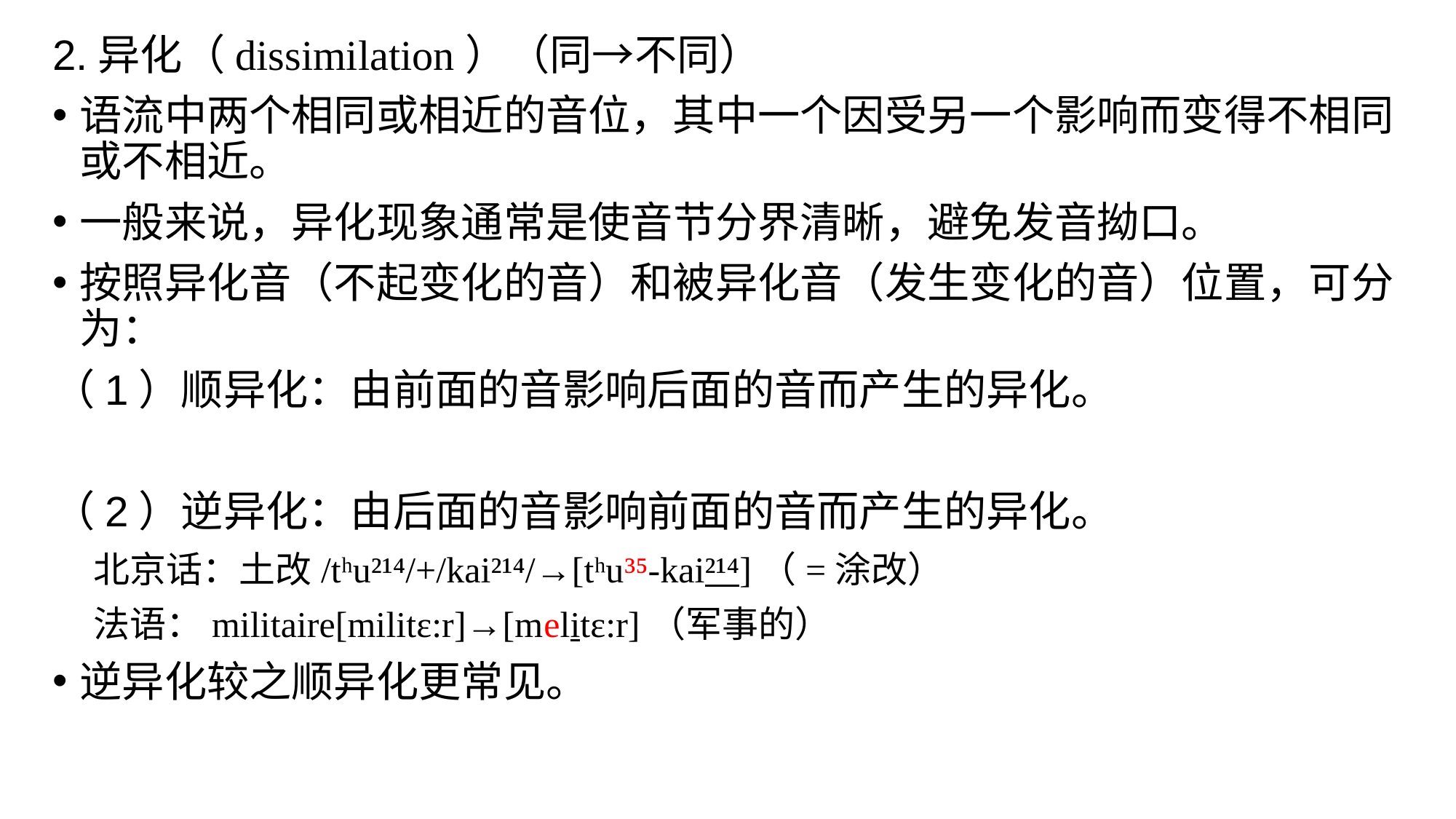

2.异化（dissimilation）（同→不同）
语流中两个相同或相近的音位，其中一个因受另一个影响而变得不相同或不相近。
一般来说，异化现象通常是使音节分界清晰，避免发音拗口。
按照异化音（不起变化的音）和被异化音（发生变化的音）位置，可分为：
（1）顺异化：由前面的音影响后面的音而产生的异化。

（2）逆异化：由后面的音影响前面的音而产生的异化。
    北京话：土改/tʰu²¹⁴/+/kai²¹⁴/→[tʰu³⁵-kai²¹⁴]（=涂改）
    法语：militaire[militɛ:r]→[melitɛ:r]（军事的）
逆异化较之顺异化更常见。